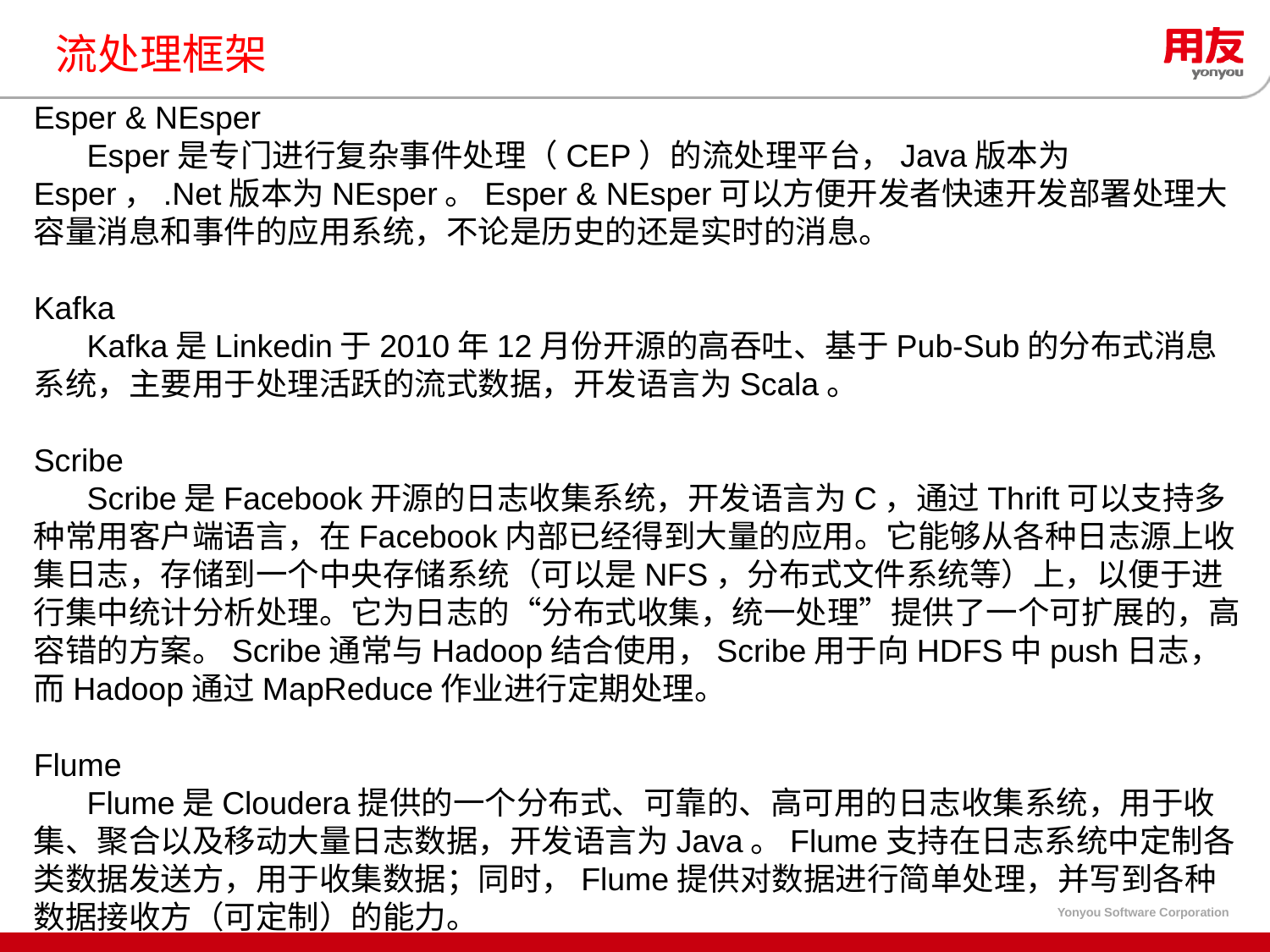

# 流处理框架
Esper & NEsper
      Esper是专门进行复杂事件处理（CEP）的流处理平台，Java版本为Esper，.Net版本为NEsper。Esper & NEsper可以方便开发者快速开发部署处理大容量消息和事件的应用系统，不论是历史的还是实时的消息。

Kafka
      Kafka是Linkedin于2010年12月份开源的高吞吐、基于Pub-Sub的分布式消息系统，主要用于处理活跃的流式数据，开发语言为Scala。

Scribe
      Scribe是Facebook开源的日志收集系统，开发语言为C，通过Thrift可以支持多种常用客户端语言，在Facebook内部已经得到大量的应用。它能够从各种日志源上收集日志，存储到一个中央存储系统（可以是NFS，分布式文件系统等）上，以便于进行集中统计分析处理。它为日志的“分布式收集，统一处理”提供了一个可扩展的，高容错的方案。Scribe通常与Hadoop结合使用，Scribe用于向HDFS中push日志，而Hadoop通过MapReduce作业进行定期处理。

Flume
      Flume是Cloudera提供的一个分布式、可靠的、高可用的日志收集系统，用于收集、聚合以及移动大量日志数据，开发语言为Java。Flume支持在日志系统中定制各类数据发送方，用于收集数据；同时，Flume提供对数据进行简单处理，并写到各种数据接收方（可定制）的能力。